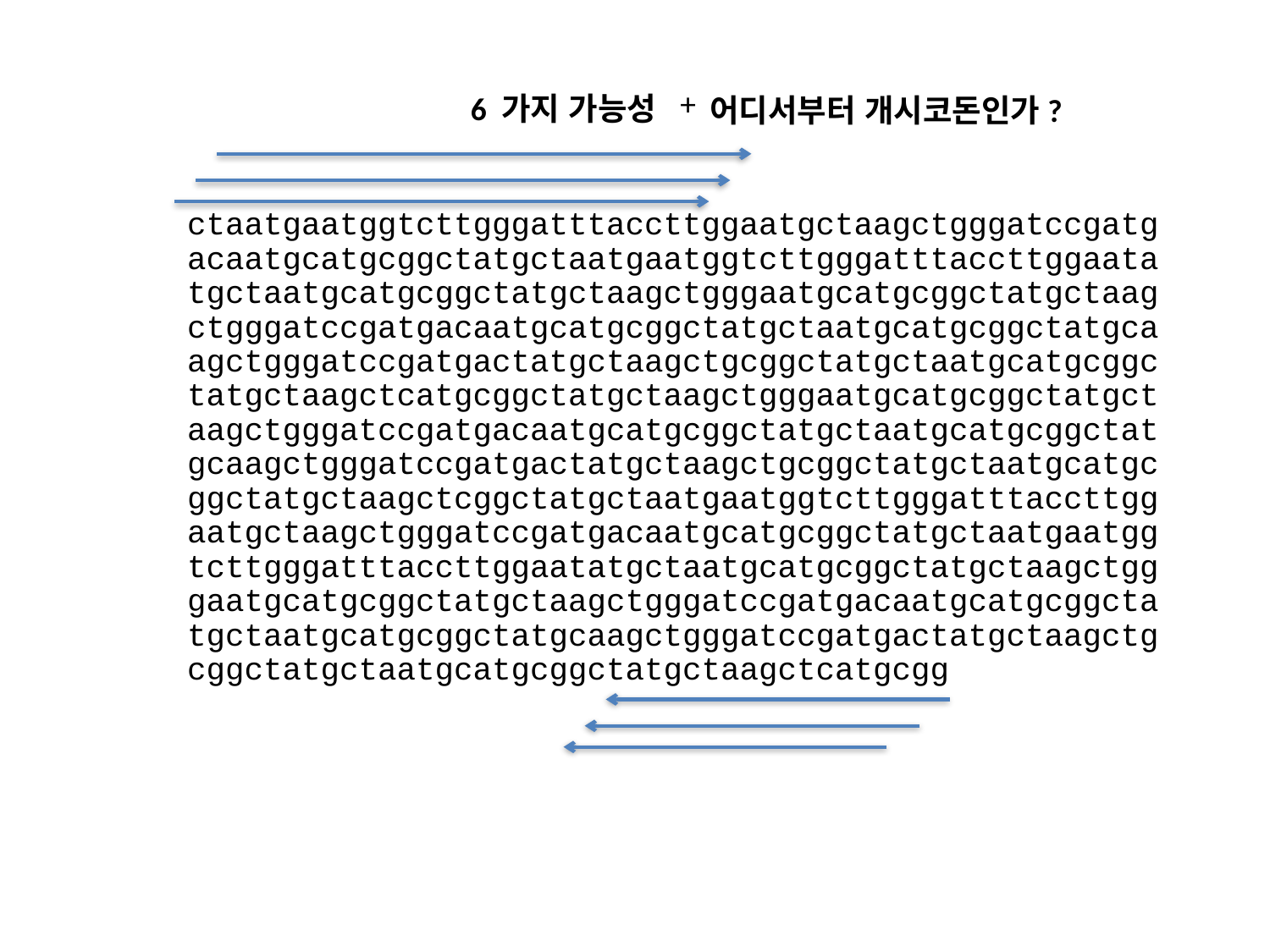

+
6 가지 가능성
어디서부터 개시코돈인가?
ctaatgaatggtcttgggatttaccttggaatgctaagctgggatccgatgacaatgcatgcggctatgctaatgaatggtcttgggatttaccttggaatatgctaatgcatgcggctatgctaagctgggaatgcatgcggctatgctaagctgggatccgatgacaatgcatgcggctatgctaatgcatgcggctatgcaagctgggatccgatgactatgctaagctgcggctatgctaatgcatgcggctatgctaagctcatgcggctatgctaagctgggaatgcatgcggctatgctaagctgggatccgatgacaatgcatgcggctatgctaatgcatgcggctatgcaagctgggatccgatgactatgctaagctgcggctatgctaatgcatgcggctatgctaagctcggctatgctaatgaatggtcttgggatttaccttggaatgctaagctgggatccgatgacaatgcatgcggctatgctaatgaatggtcttgggatttaccttggaatatgctaatgcatgcggctatgctaagctgggaatgcatgcggctatgctaagctgggatccgatgacaatgcatgcggctatgctaatgcatgcggctatgcaagctgggatccgatgactatgctaagctgcggctatgctaatgcatgcggctatgctaagctcatgcgg